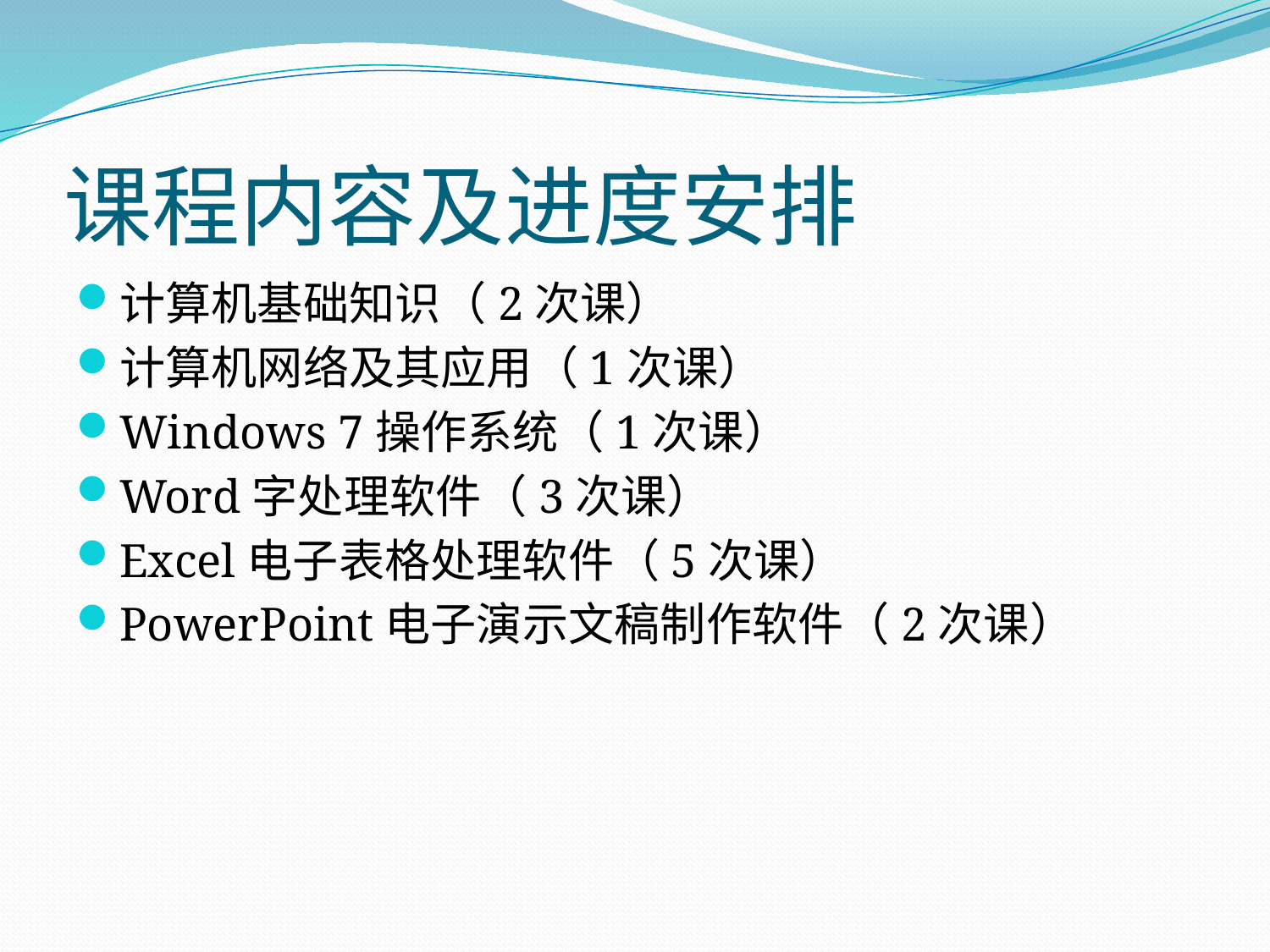

# 课程内容及进度安排
计算机基础知识（2次课）
计算机网络及其应用（1次课）
Windows 7操作系统（1次课）
Word字处理软件（3次课）
Excel电子表格处理软件（5次课）
PowerPoint电子演示文稿制作软件（2次课）